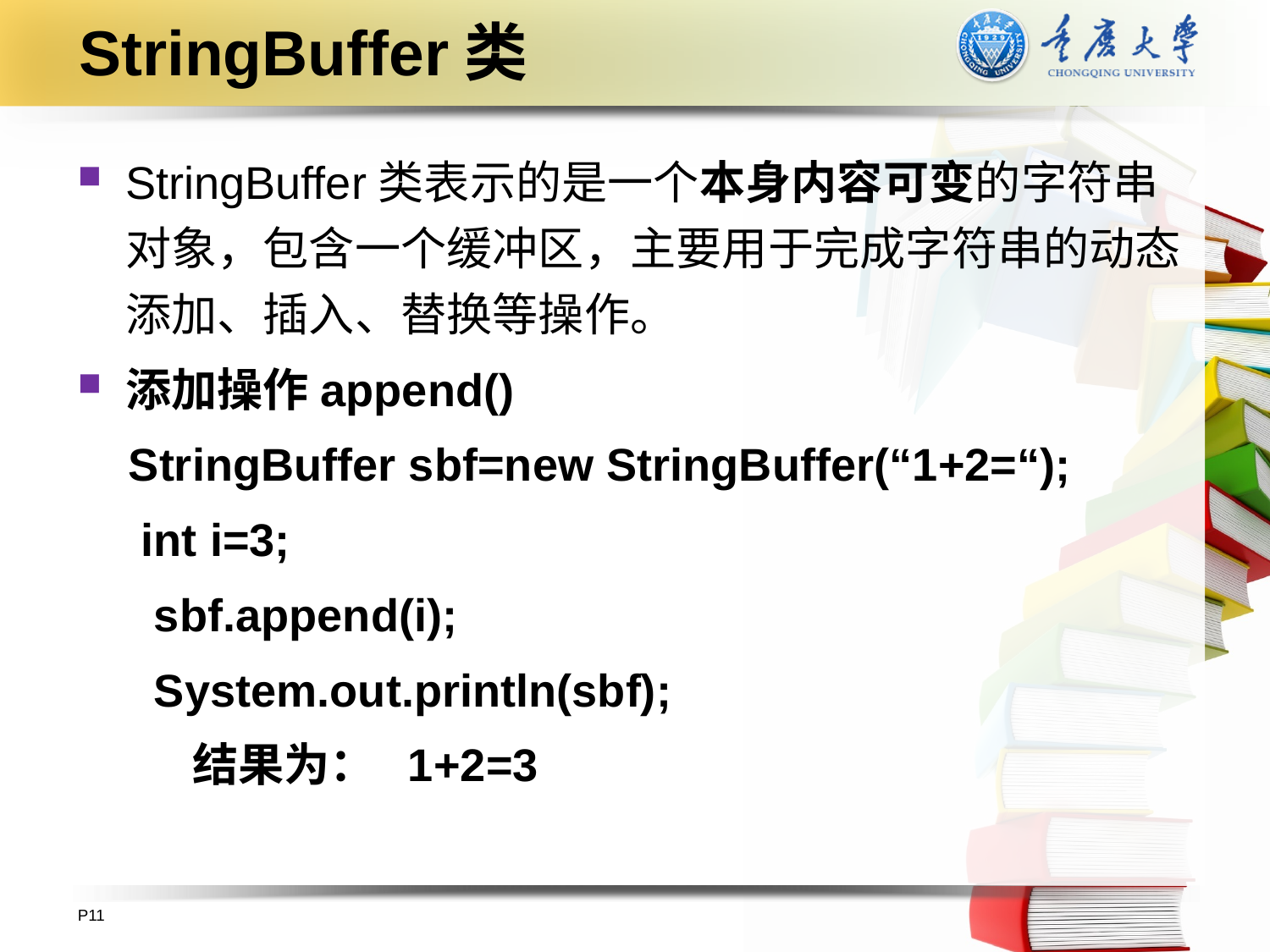

# StringBuffer类
StringBuffer类表示的是一个本身内容可变的字符串对象，包含一个缓冲区，主要用于完成字符串的动态添加、插入、替换等操作。
添加操作append()
    StringBuffer sbf=new StringBuffer(“1+2=“);
     int i=3;
      sbf.append(i);
      System.out.println(sbf);
          结果为：  1+2=3

P11